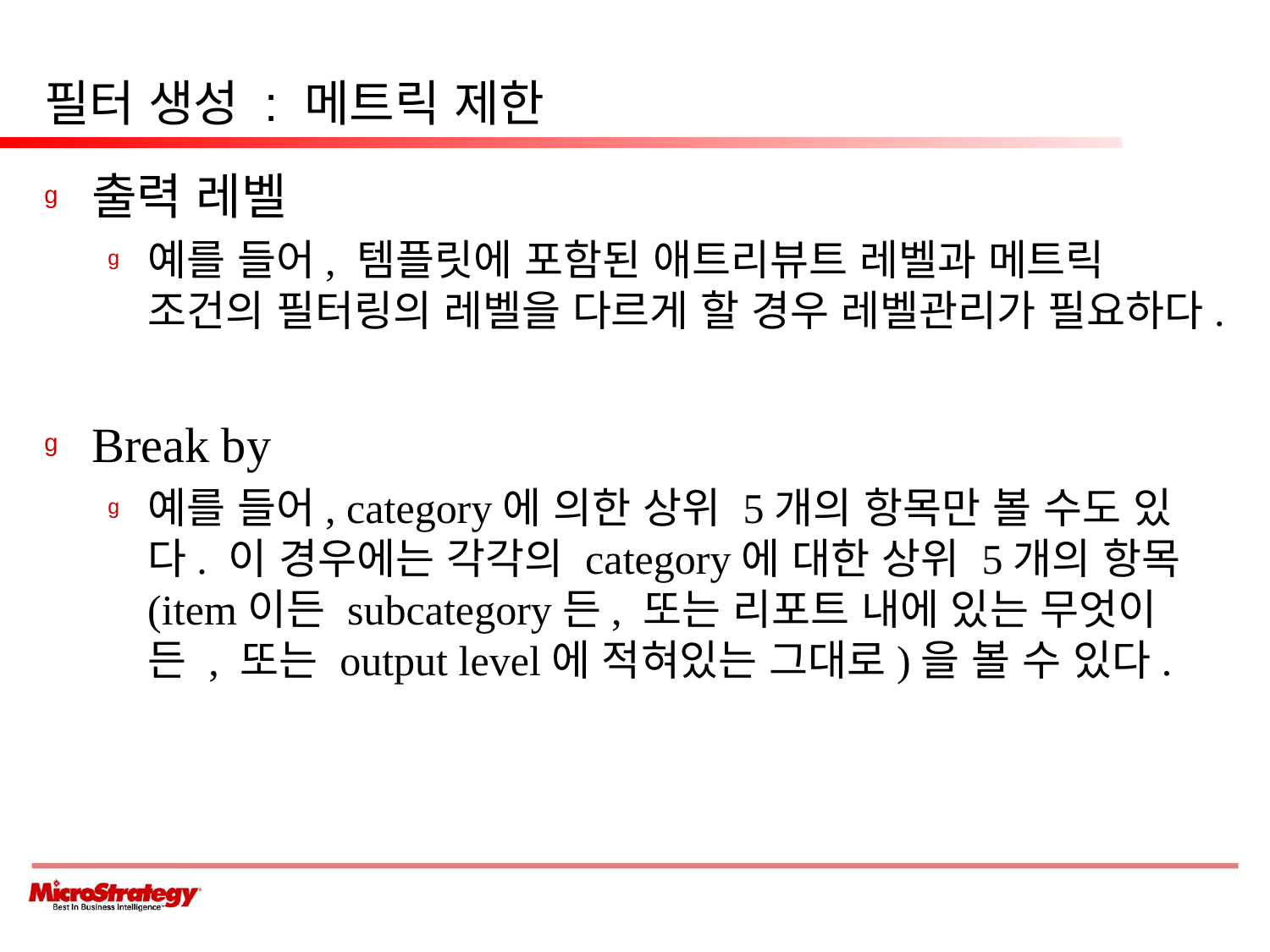

# 필터 생성 : 메트릭 제한
출력 레벨
예를 들어, 템플릿에 포함된 애트리뷰트 레벨과 메트릭 조건의 필터링의 레벨을 다르게 할 경우 레벨관리가 필요하다.

Break by
예를 들어, category에 의한 상위 5개의 항목만 볼 수도 있다. 이 경우에는 각각의 category에 대한 상위 5개의 항목 (item이든 subcategory든, 또는 리포트 내에 있는 무엇이든 , 또는 output level에 적혀있는 그대로)을 볼 수 있다.